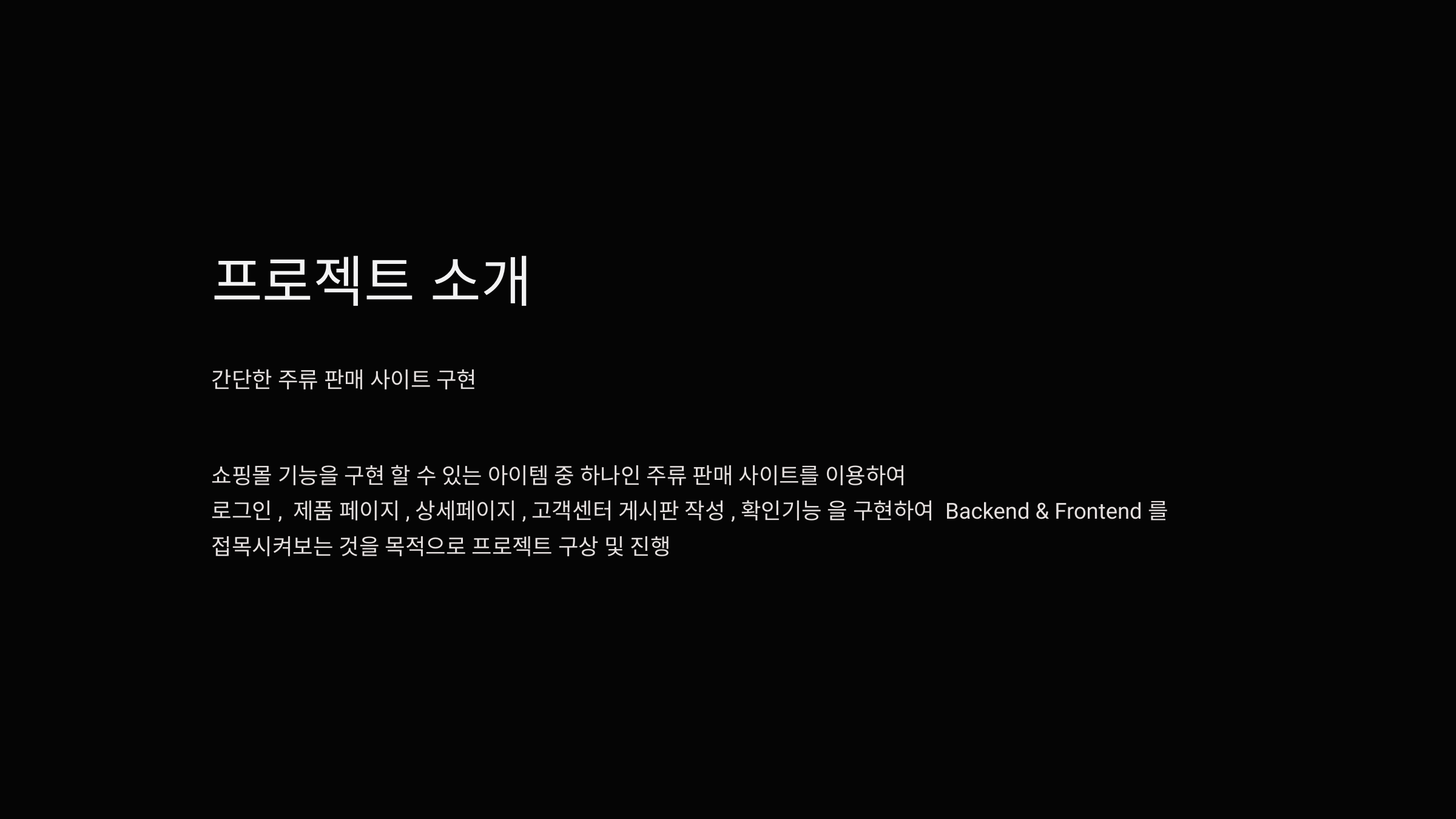

프로젝트 소개
간단한 주류 판매 사이트 구현
쇼핑몰 기능을 구현 할 수 있는 아이템 중 하나인 주류 판매 사이트를 이용하여
로그인, 제품 페이지,상세페이지,고객센터 게시판 작성,확인기능 을 구현하여 Backend & Frontend를 접목시켜보는 것을 목적으로 프로젝트 구상 및 진행